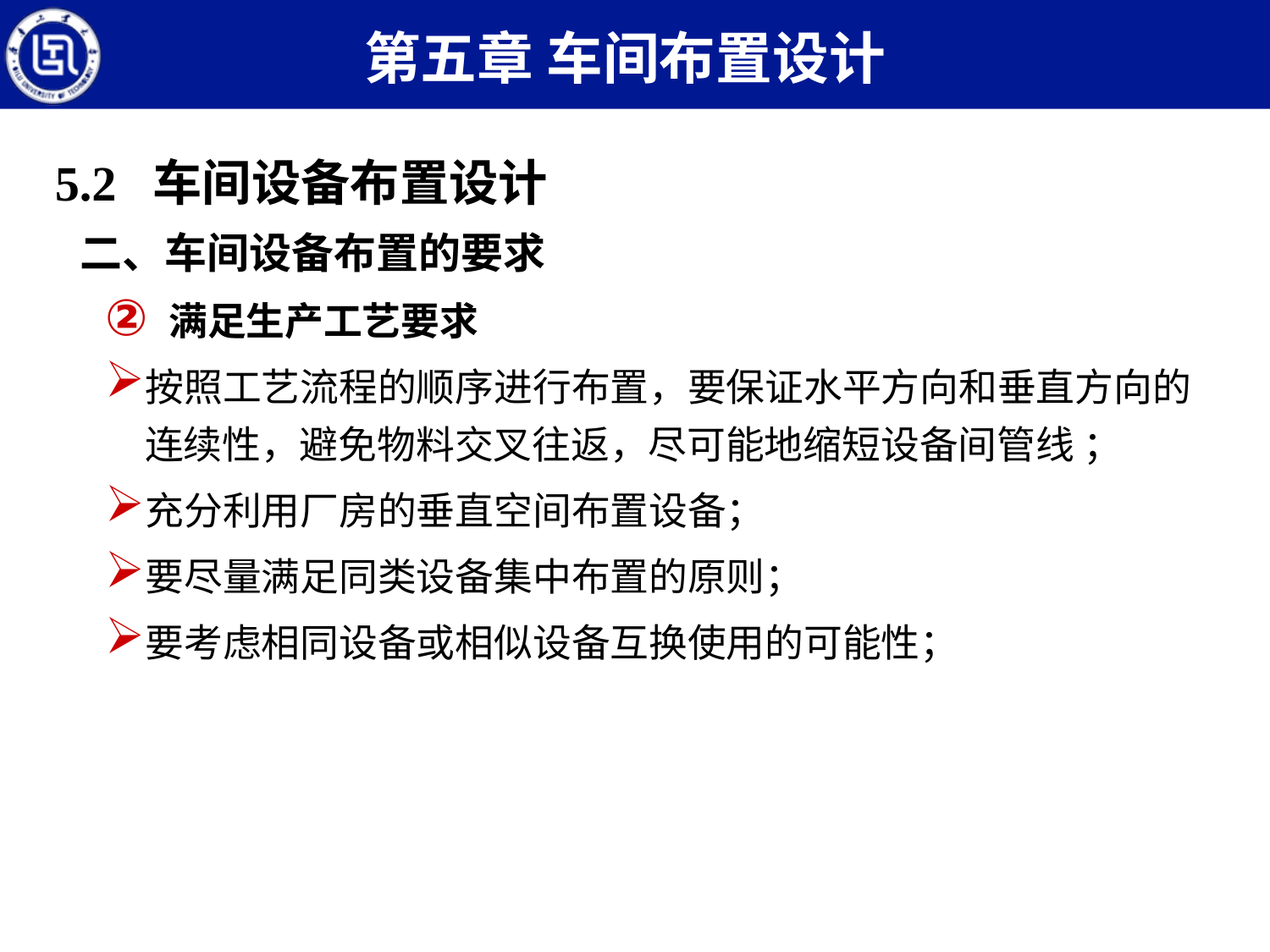

第五章 车间布置设计
5.2  车间设备布置设计
二、车间设备布置的要求
满足生产工艺要求
按照工艺流程的顺序进行布置，要保证水平方向和垂直方向的连续性，避免物料交叉往返，尽可能地缩短设备间管线 ；
充分利用厂房的垂直空间布置设备；
要尽量满足同类设备集中布置的原则；
要考虑相同设备或相似设备互换使用的可能性；